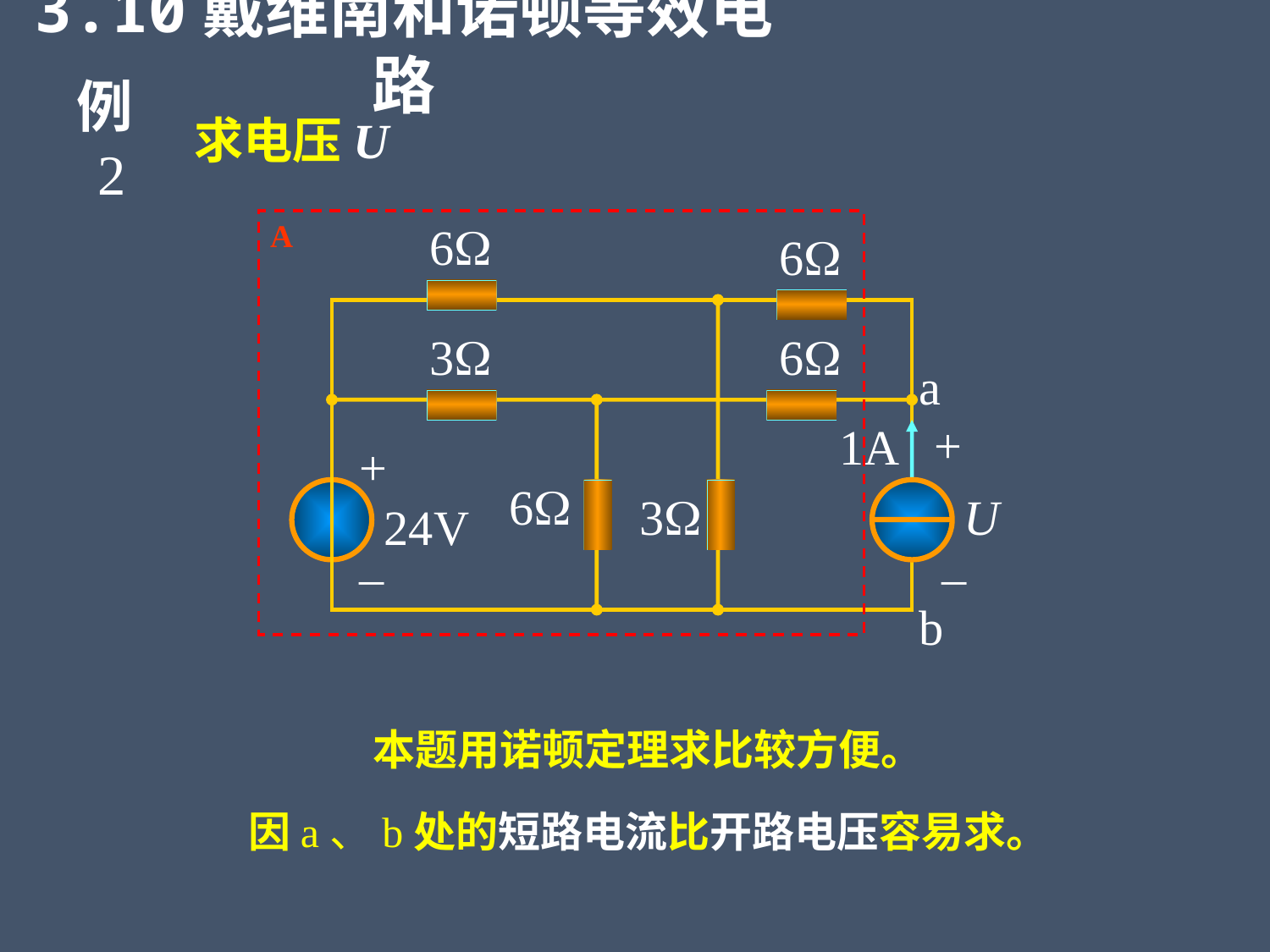

3.10戴维南和诺顿等效电路
例2
求电压U
A
6Ω
6Ω

3Ω
6Ω
a

+
1A

+
6Ω

3Ω

U
24V
–
–
b

本题用诺顿定理求比较方便。
因a、b处的短路电流比开路电压容易求。